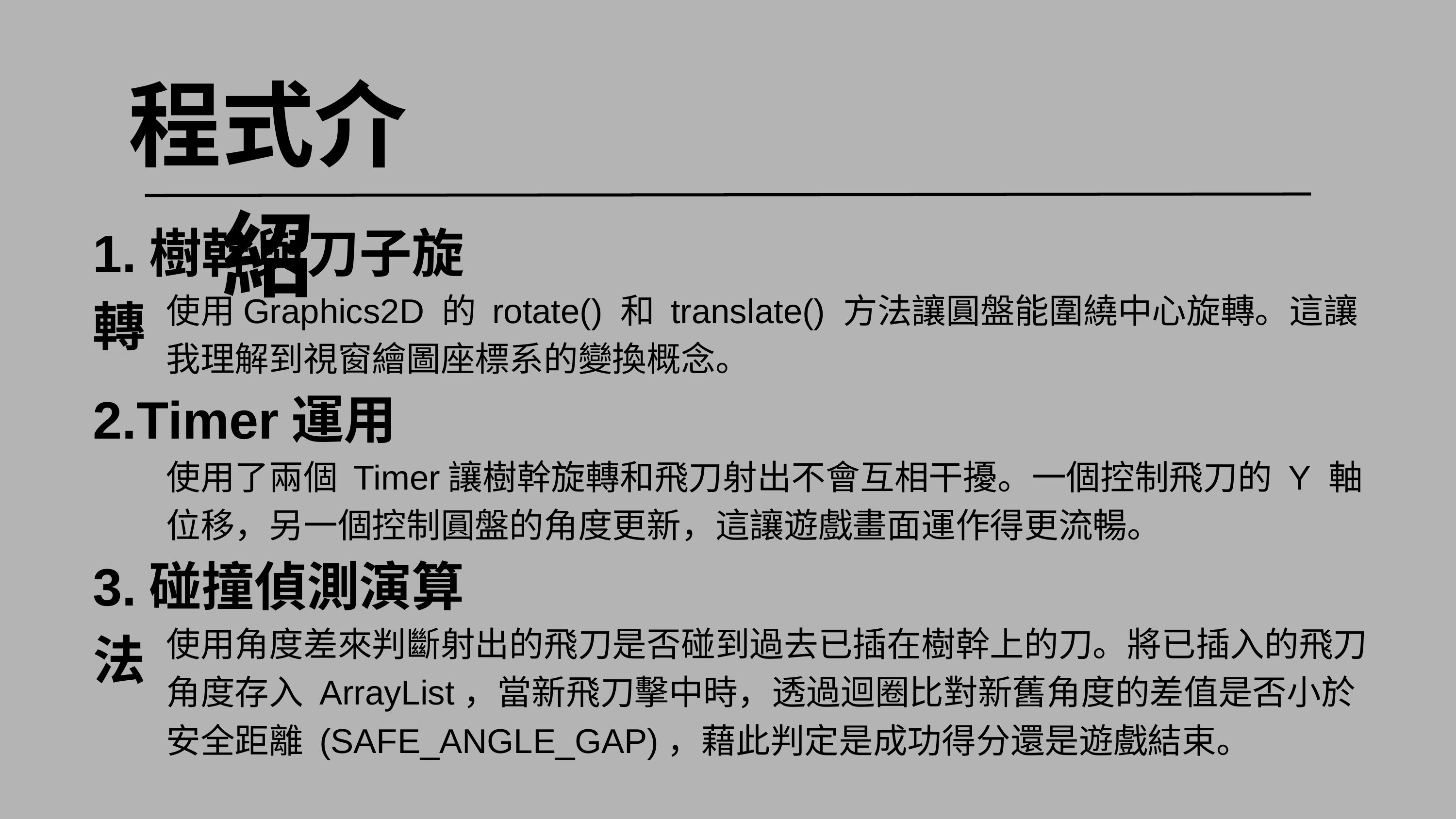

程式介紹

1.樹幹與刀子旋轉
使用Graphics2D 的 rotate() 和 translate() 方法讓圓盤能圍繞中心旋轉。這讓我理解到視窗繪圖座標系的變換概念。
2.Timer運用
使用了兩個 Timer讓樹幹旋轉和飛刀射出不會互相干擾。一個控制飛刀的 Y 軸位移，另一個控制圓盤的角度更新，這讓遊戲畫面運作得更流暢。
3.碰撞偵測演算法
使用角度差來判斷射出的飛刀是否碰到過去已插在樹幹上的刀。將已插入的飛刀角度存入 ArrayList，當新飛刀擊中時，透過迴圈比對新舊角度的差值是否小於安全距離 (SAFE_ANGLE_GAP)，藉此判定是成功得分還是遊戲結束。